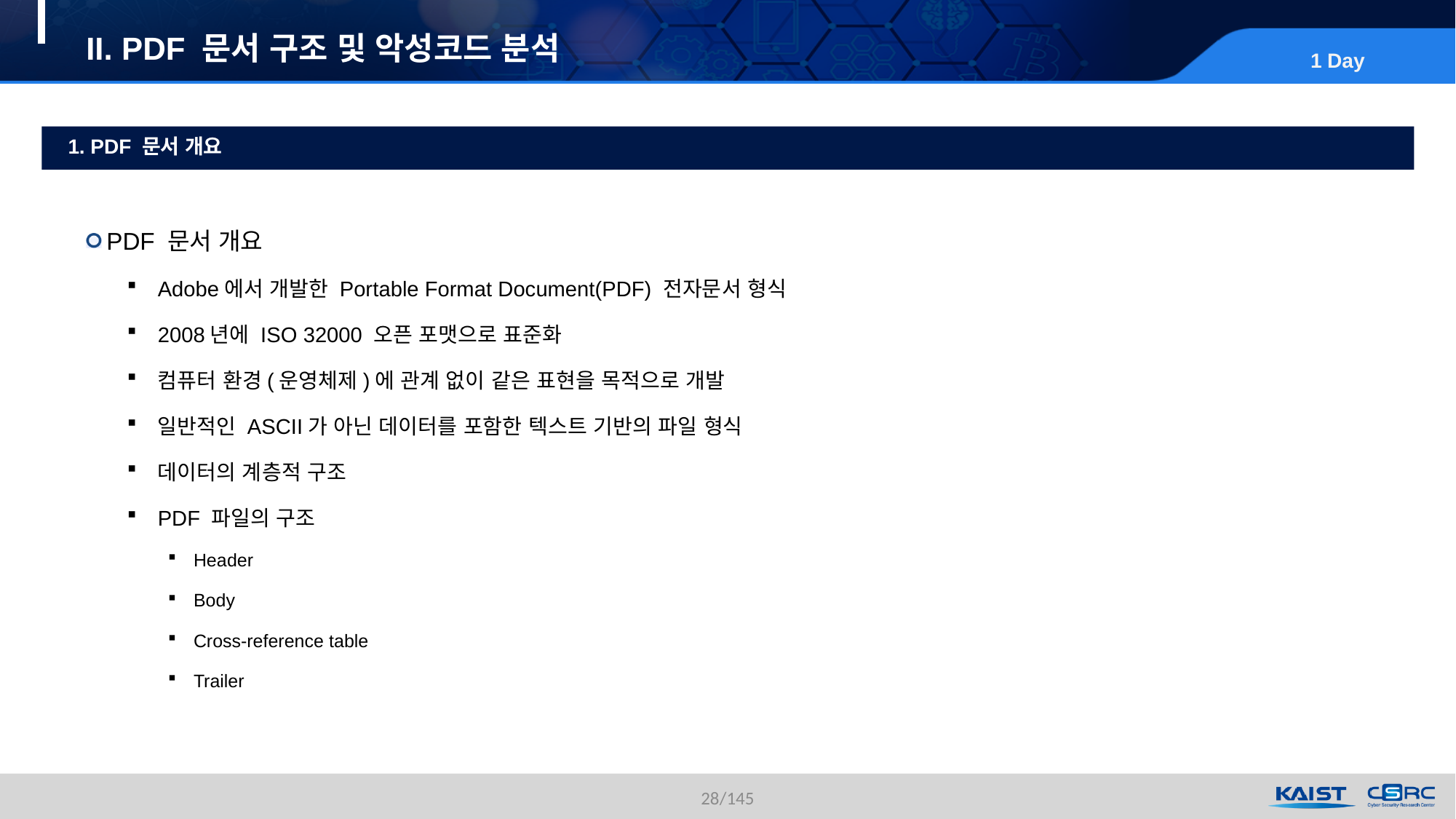

# II. PDF 문서 구조 및 악성코드 분석
1. PDF 문서 개요
PDF 문서 개요
Adobe에서 개발한 Portable Format Document(PDF) 전자문서 형식
2008년에 ISO 32000 오픈 포맷으로 표준화
컴퓨터 환경(운영체제)에 관계 없이 같은 표현을 목적으로 개발
일반적인 ASCII가 아닌 데이터를 포함한 텍스트 기반의 파일 형식
데이터의 계층적 구조
PDF 파일의 구조
Header
Body
Cross-reference table
Trailer

28/145